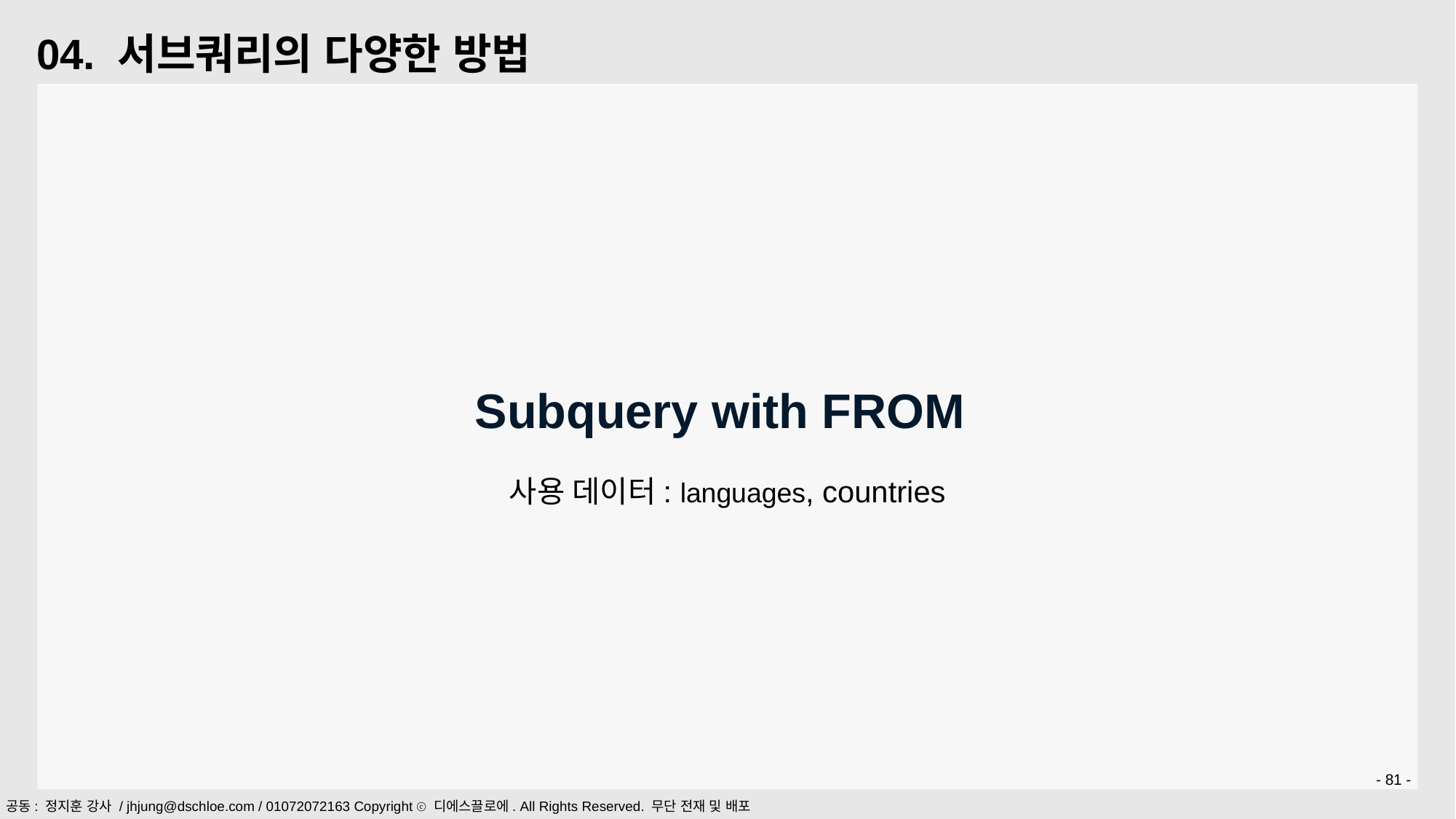

04. 서브쿼리의 다양한 방법
Subquery with FROM
사용 데이터: languages, countries
- 81 -